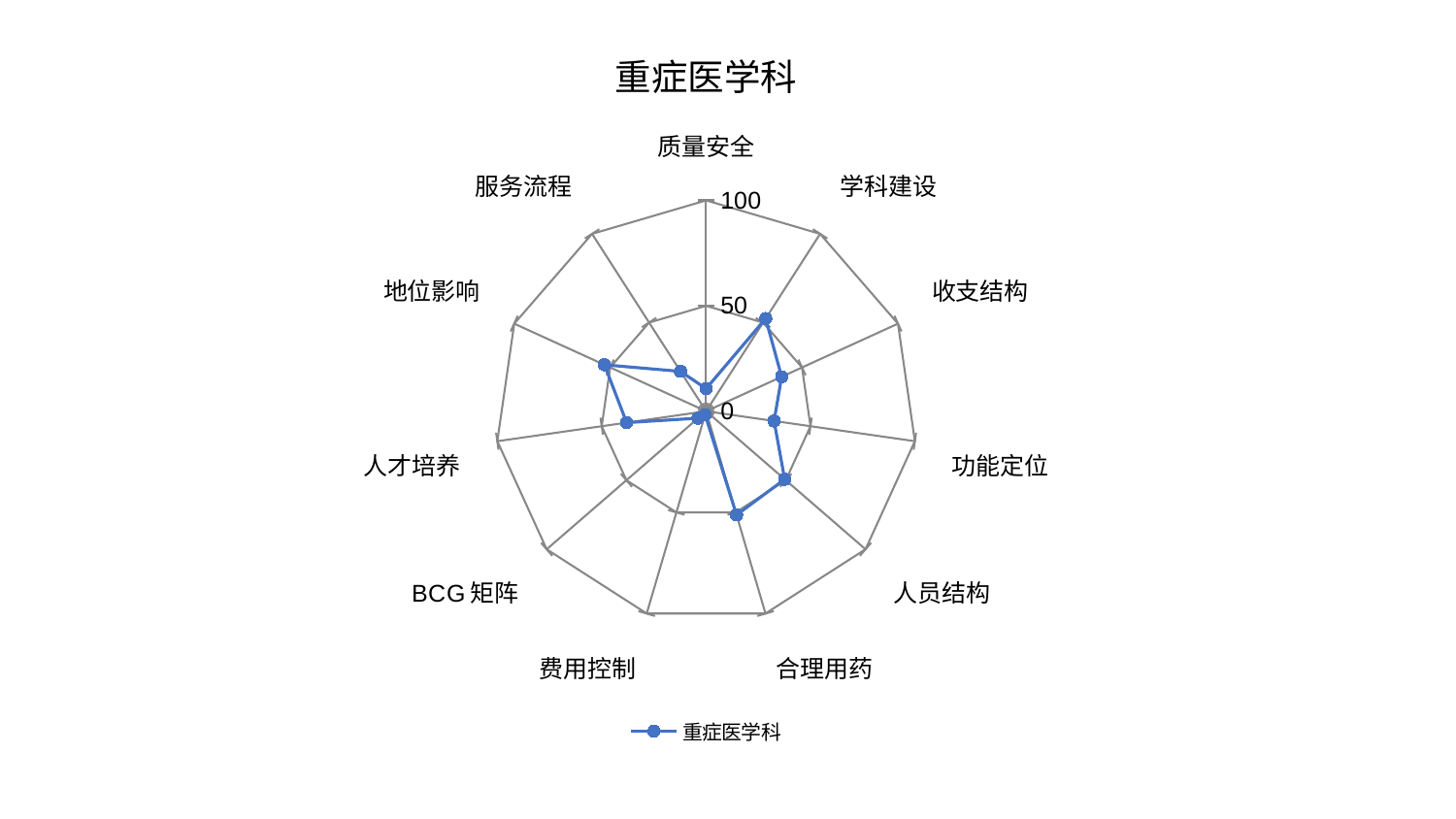

### Chart: 重症医学科

| Category | 重症医学科 |
|---|---|
| 质量安全 | 10.69255507130833 |
| 学科建设 | 52.26517777259182 |
| 收支结构 | 39.378311785400065 |
| 功能定位 | 32.57413120522251 |
| 人员结构 | 49.3134774856039 |
| 合理用药 | 51.268611869549005 |
| 费用控制 | 1.6821377971503135 |
| BCG矩阵 | 5.057626250538948 |
| 人才培养 | 38.07312126811093 |
| 地位影响 | 52.9942739313691 |
| 服务流程 | 22.465703134981954 |
125